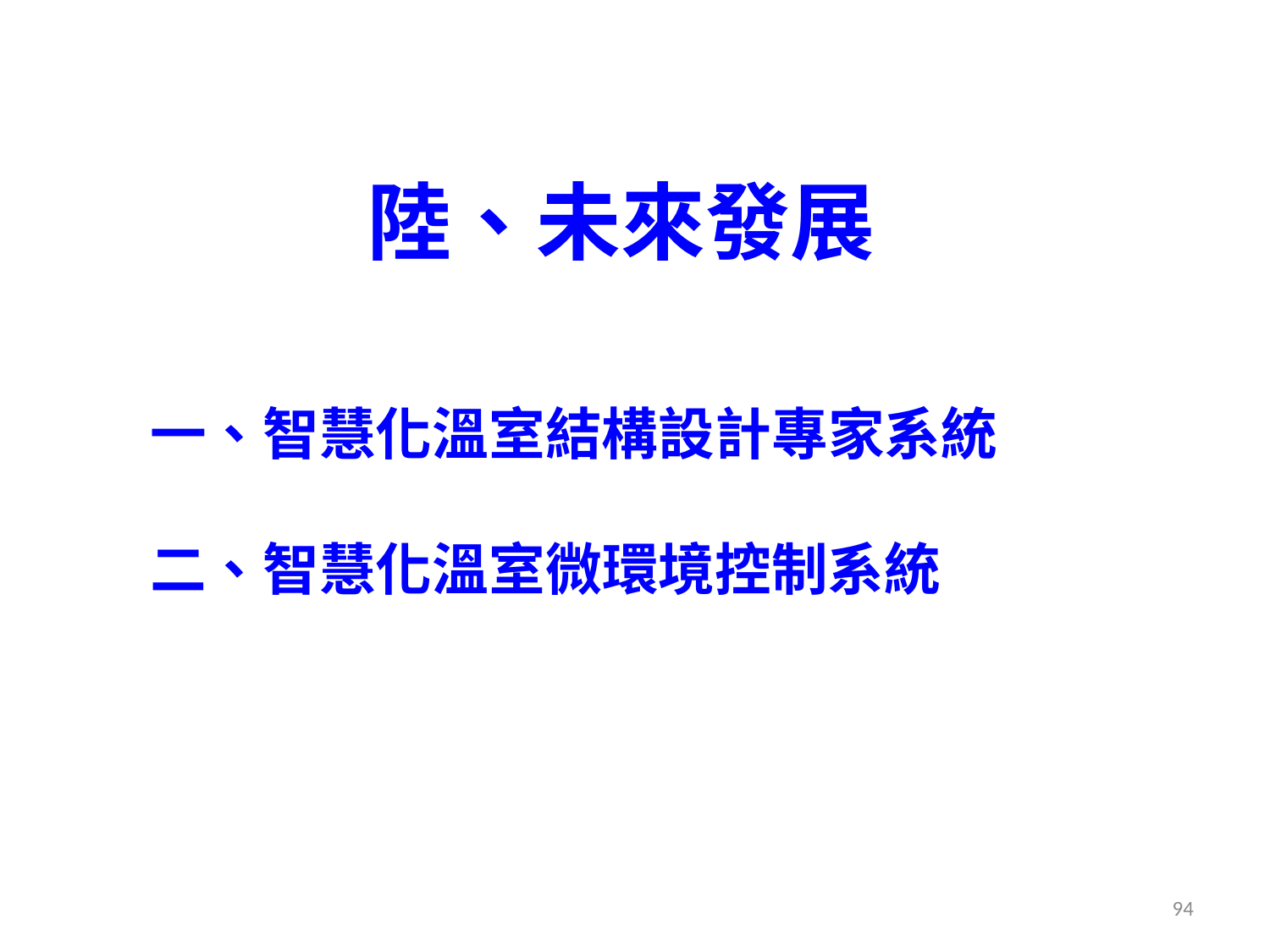

陸、未來發展
一、智慧化溫室結構設計專家系統

二、智慧化溫室微環境控制系統

94